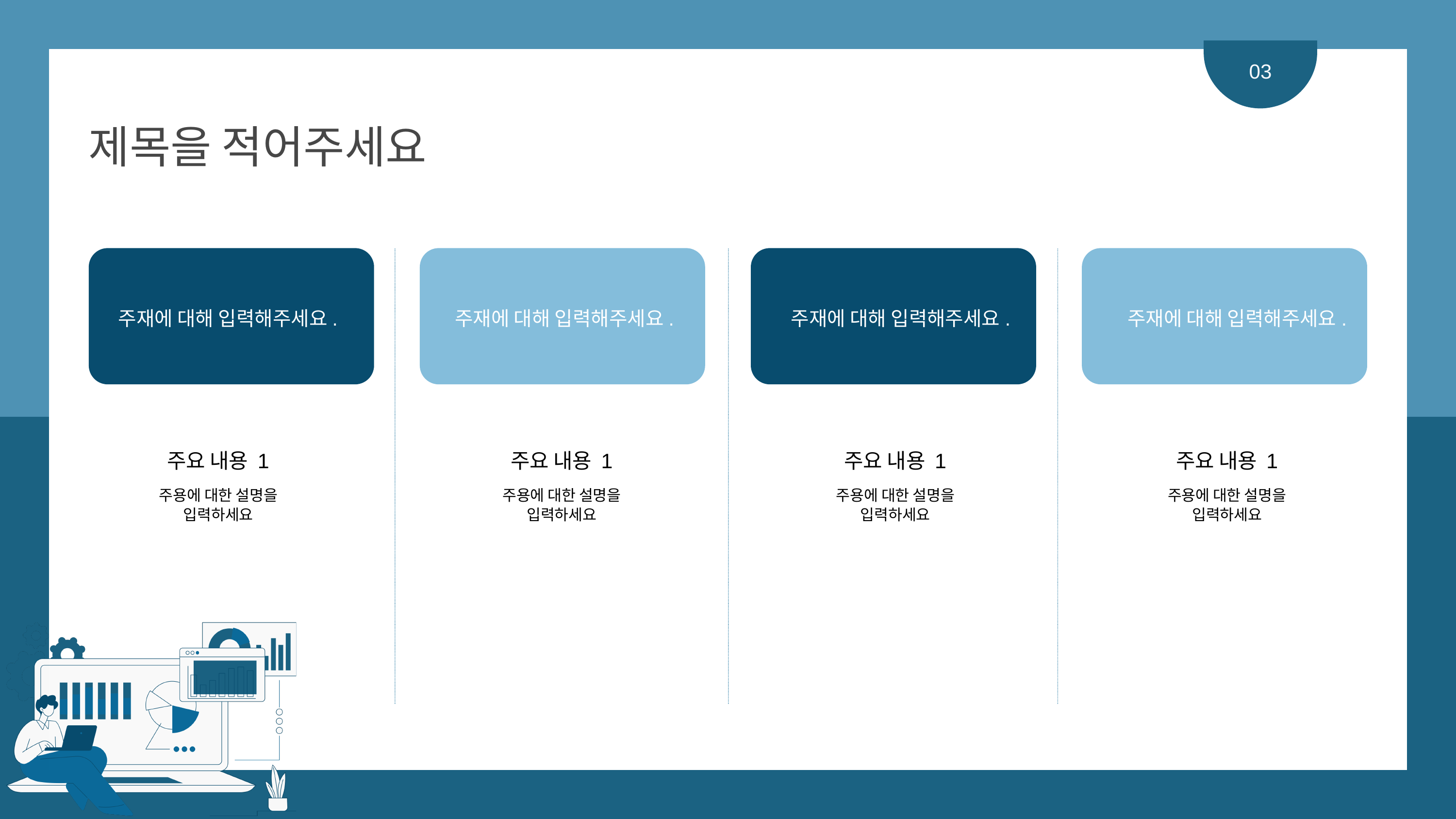

03
제목을 적어주세요

주재에 대해 입력해주세요.
주재에 대해 입력해주세요.
주재에 대해 입력해주세요.
주재에 대해 입력해주세요.
주요 내용 1
주요 내용 1
주요 내용 1
주요 내용 1
주용에 대한 설명을
입력하세요
주용에 대한 설명을
입력하세요
주용에 대한 설명을
입력하세요
주용에 대한 설명을
입력하세요